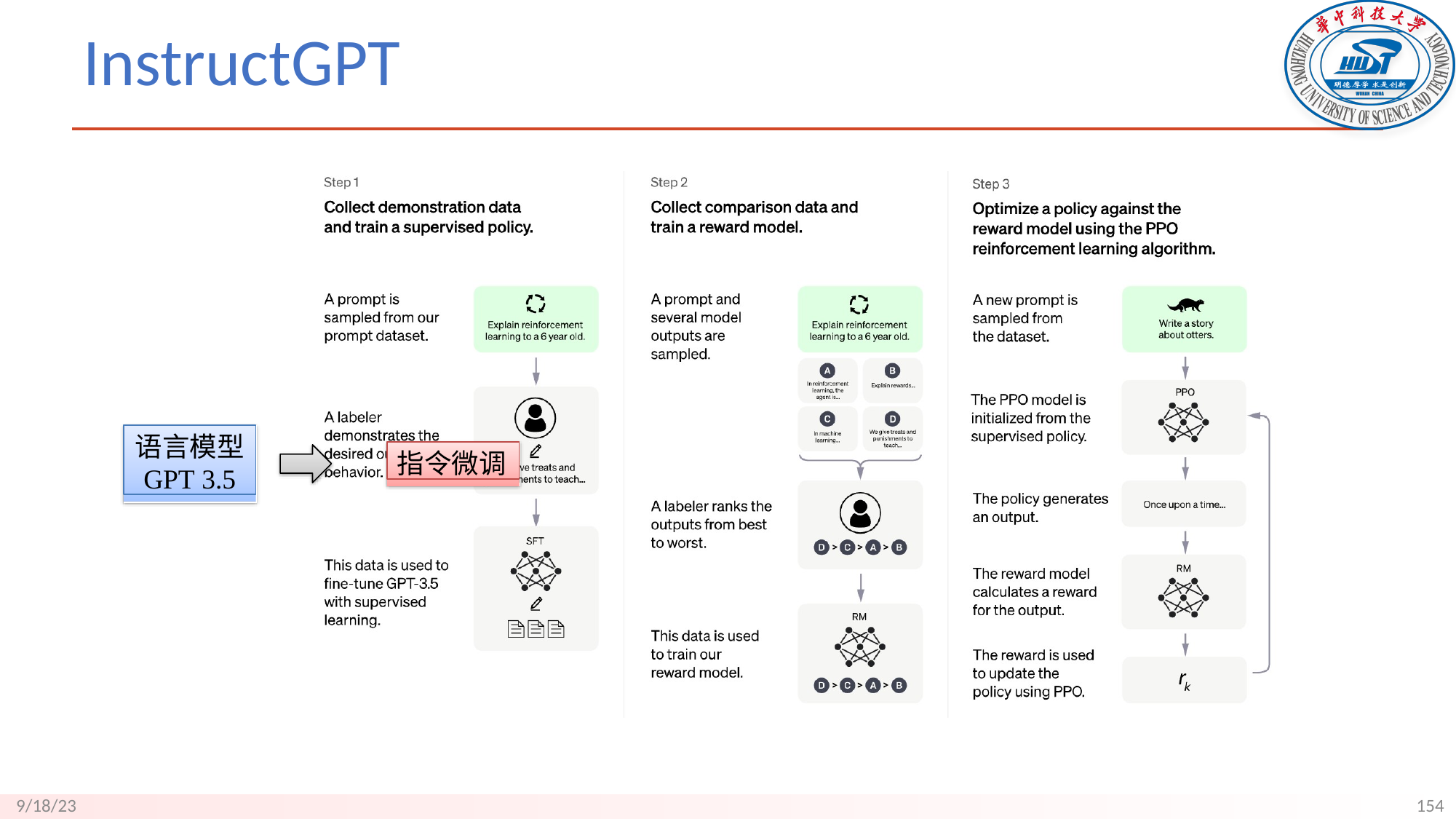

# InstructGPT

语言模型
GPT 3.5

指令微调

154
9/18/23